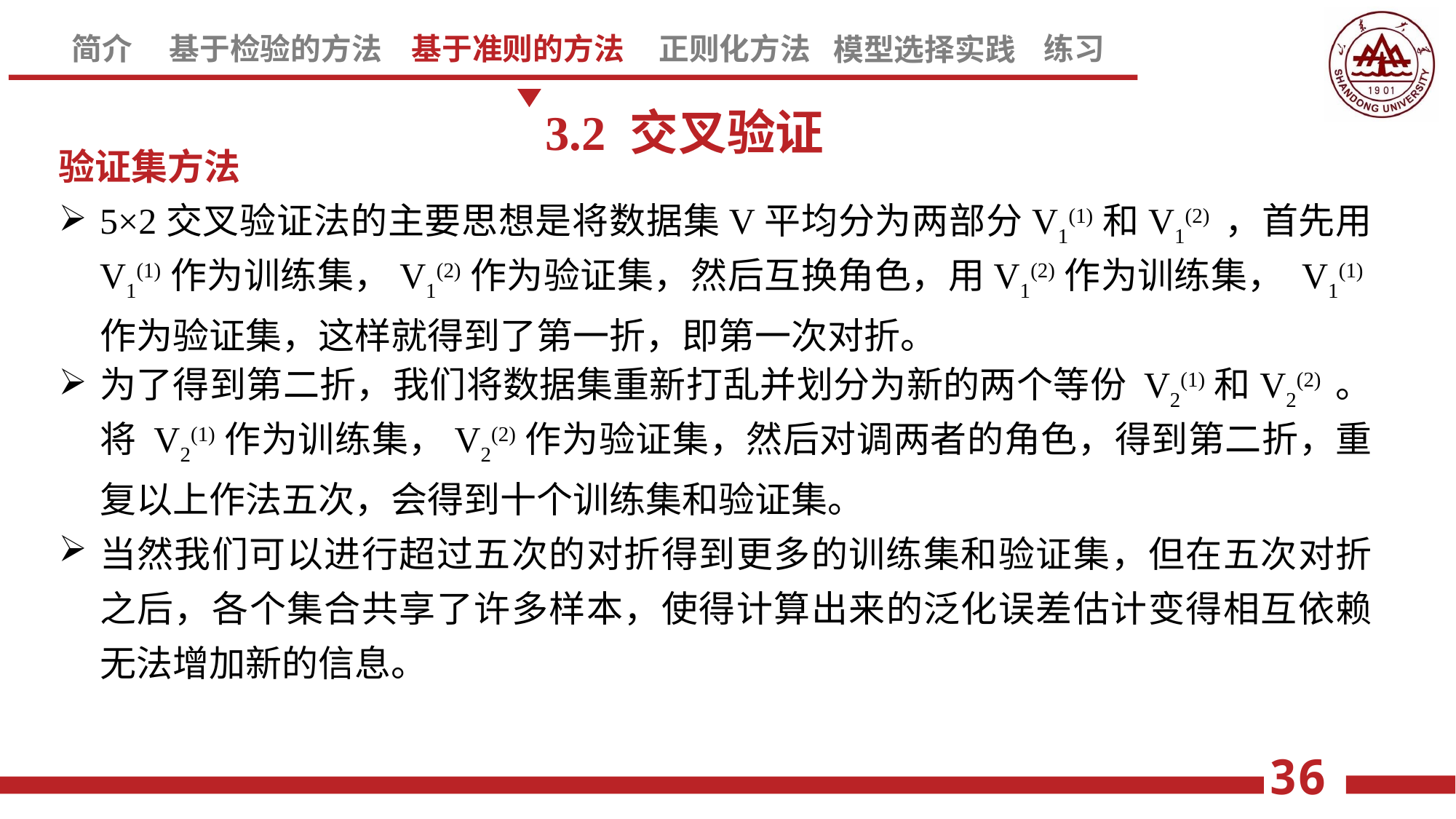

3.2 交叉验证
验证集方法
5×2交叉验证法的主要思想是将数据集V平均分为两部分V1(1)和V1(2) ，首先用 V1(1)作为训练集，V1(2)作为验证集，然后互换角色，用V1(2)作为训练集， V1(1)作为验证集，这样就得到了第一折，即第一次对折。
为了得到第二折，我们将数据集重新打乱并划分为新的两个等份 V2(1)和V2(2) 。将 V2(1)作为训练集，V2(2)作为验证集，然后对调两者的角色，得到第二折，重复以上作法五次，会得到十个训练集和验证集。
当然我们可以进行超过五次的对折得到更多的训练集和验证集，但在五次对折之后，各个集合共享了许多样本，使得计算出来的泛化误差估计变得相互依赖无法增加新的信息。